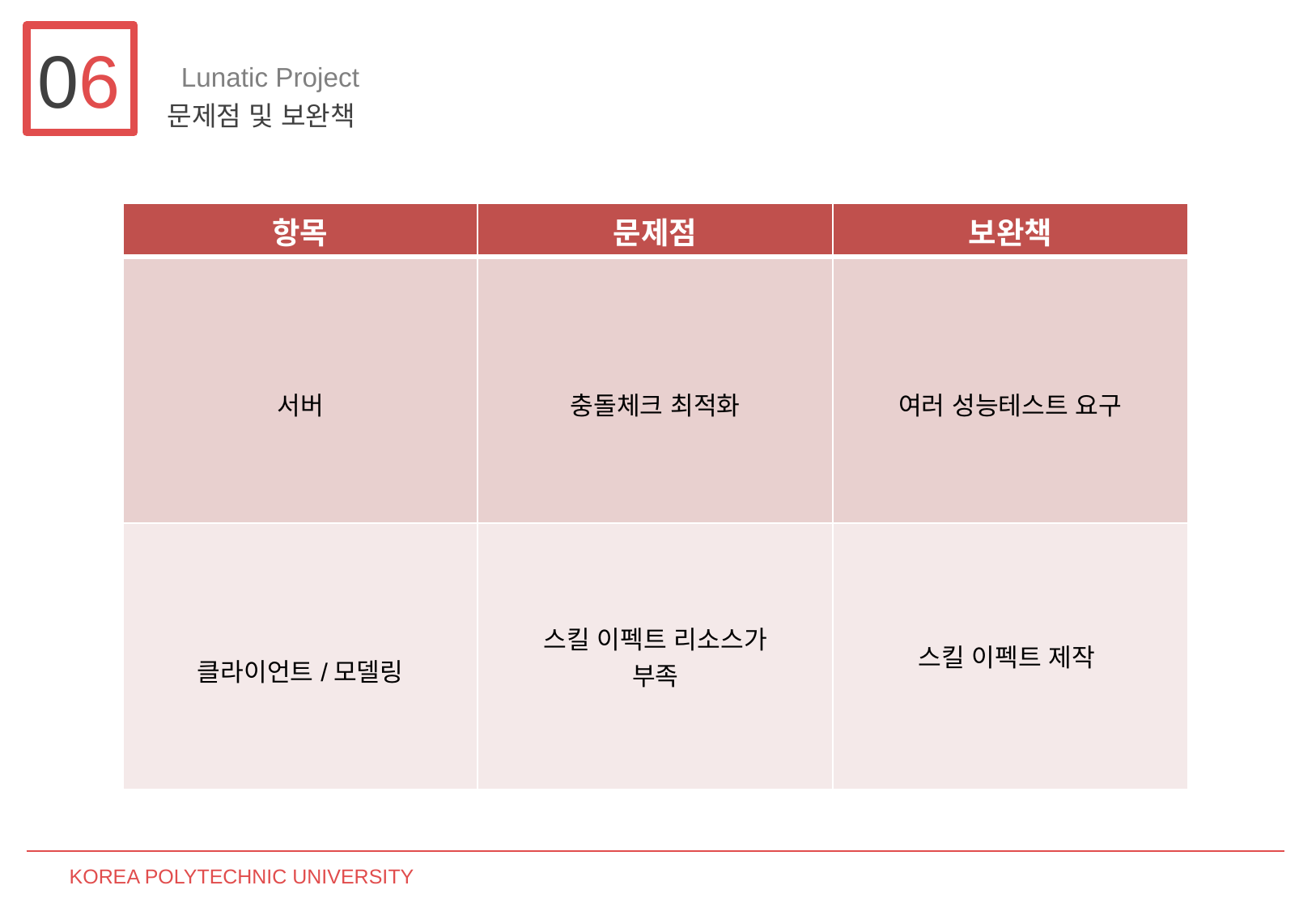

06
Lunatic Project
문제점 및 보완책
| 항목 | 문제점 | 보완책 |
| --- | --- | --- |
| 서버 | 충돌체크 최적화 | 여러 성능테스트 요구 |
| 클라이언트/모델링 | 스킬 이펙트 리소스가 부족 | 스킬 이펙트 제작 |
KOREA POLYTECHNIC UNIVERSITY